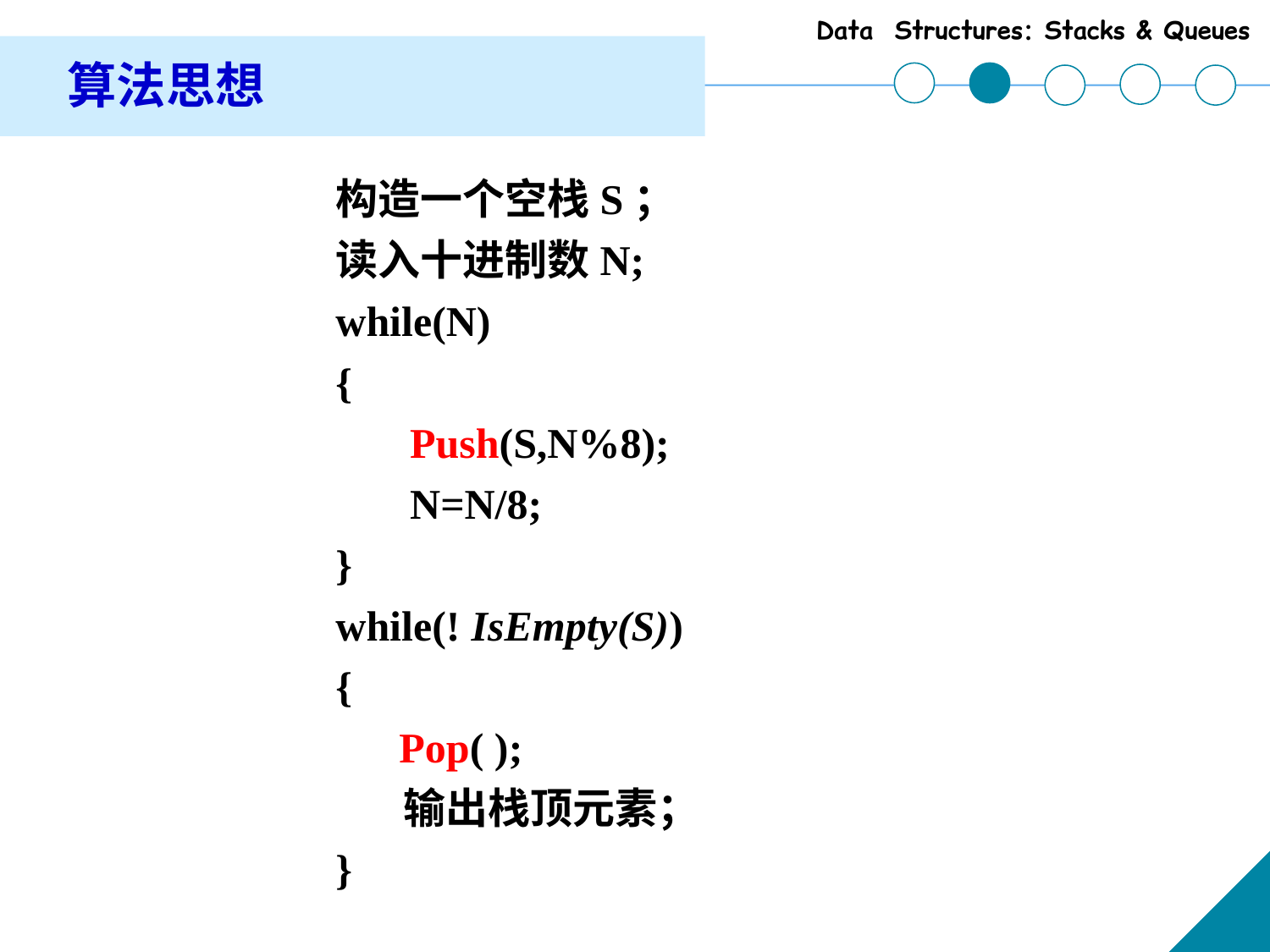

算法思想

构造一个空栈S；
读入十进制数N;
while(N)
{
       Push(S,N%8);
       N=N/8;
}
while(! IsEmpty(S))
{
      Pop( );
      输出栈顶元素；
}